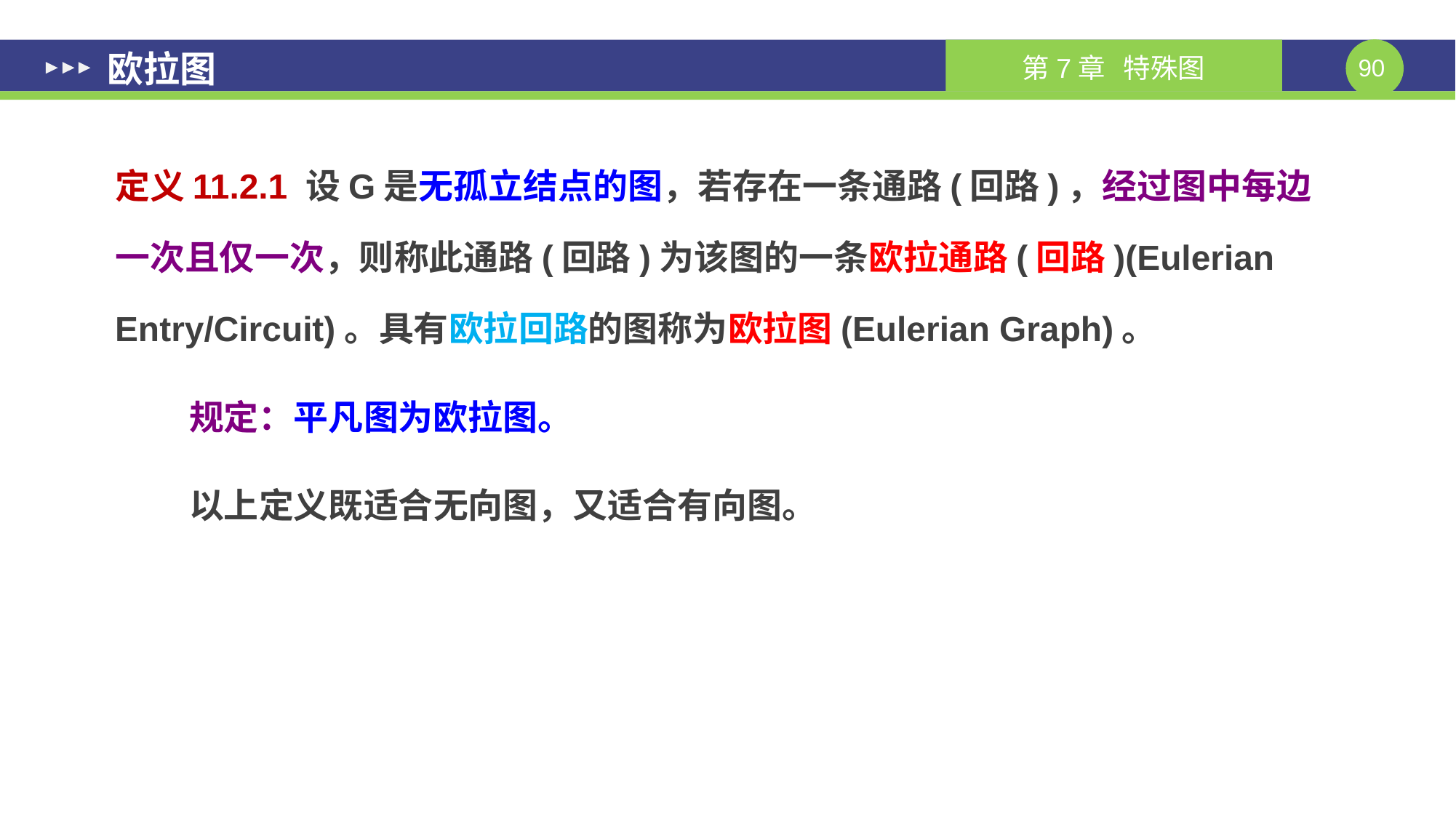

# 欧拉图
定义11.2.1 设G是无孤立结点的图，若存在一条通路(回路)，经过图中每边一次且仅一次，则称此通路(回路)为该图的一条欧拉通路(回路)(Eulerian Entry/Circuit)。具有欧拉回路的图称为欧拉图(Eulerian Graph)。
规定：平凡图为欧拉图。
以上定义既适合无向图，又适合有向图。